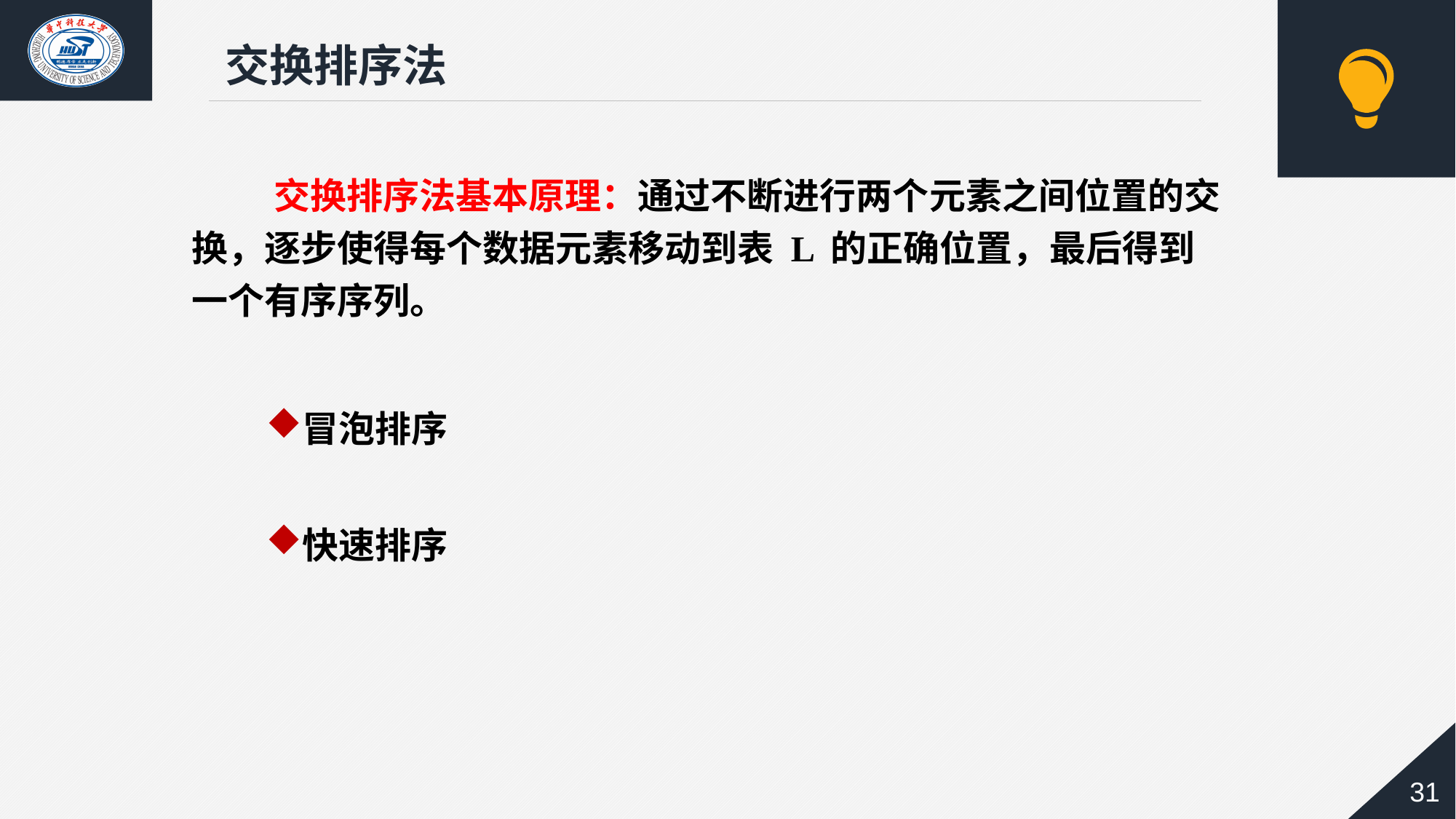

交换排序法

         交换排序法基本原理：通过不断进行两个元素之间位置的交换，逐步使得每个数据元素移动到表 L 的正确位置，最后得到一个有序序列。
冒泡排序
快速排序